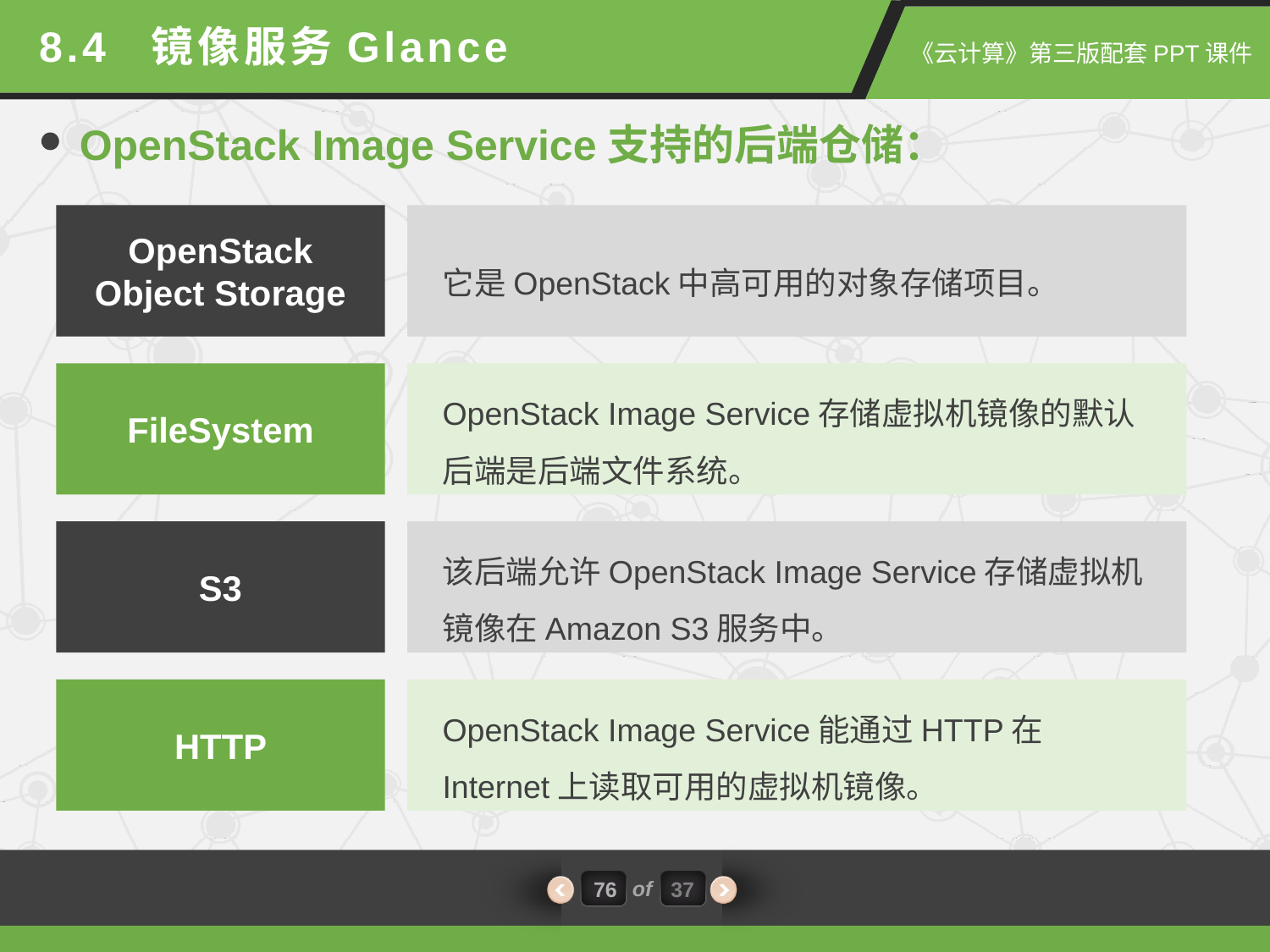

8.4  镜像服务Glance
OpenStack Image Service支持的后端仓储：

OpenStack Object Storage

它是OpenStack中高可用的对象存储项目。
FileSystem

OpenStack Image Service存储虚拟机镜像的默认后端是后端文件系统。
S3

该后端允许OpenStack Image Service存储虚拟机镜像在Amazon S3服务中。
HTTP

OpenStack Image Service能通过HTTP在Internet上读取可用的虚拟机镜像。
76